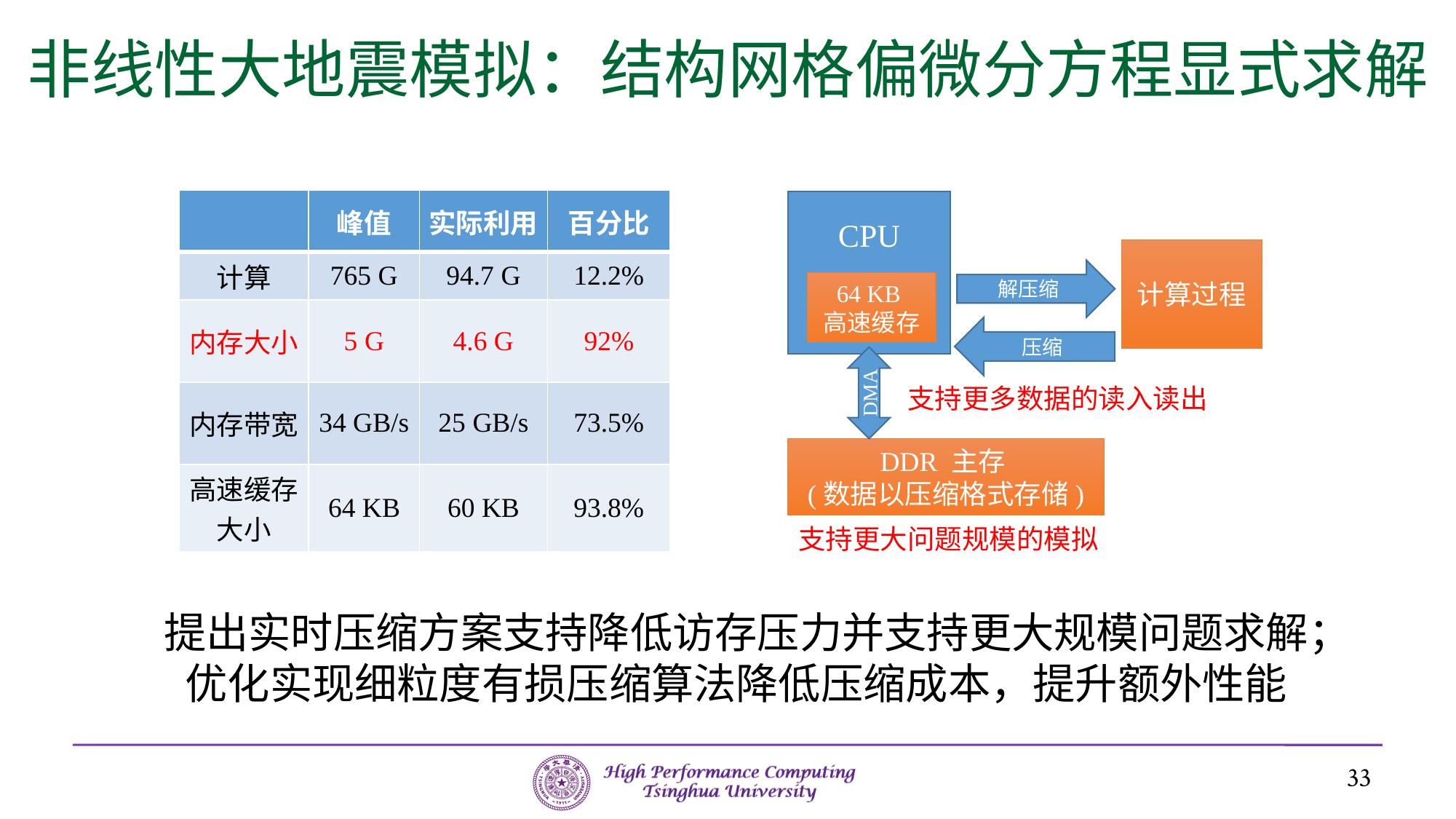

# 非线性大地震模拟：结构网格偏微分方程显式求解
|  | 峰值 | 实际利用 | 百分比 |
| --- | --- | --- | --- |
| 计算 | 765 G | 94.7 G | 12.2% |
| 内存大小 | 5 G | 4.6 G | 92% |
| 内存带宽 | 34 GB/s | 25 GB/s | 73.5% |
| 高速缓存大小 | 64 KB | 60 KB | 93.8% |
CPU

计算过程

解压缩
64 KB
高速缓存
压缩
DMA
支持更多数据的读入读出
DDR 主存
(数据以压缩格式存储)
支持更大问题规模的模拟
提出实时压缩方案支持降低访存压力并支持更大规模问题求解；优化实现细粒度有损压缩算法降低压缩成本，提升额外性能
33